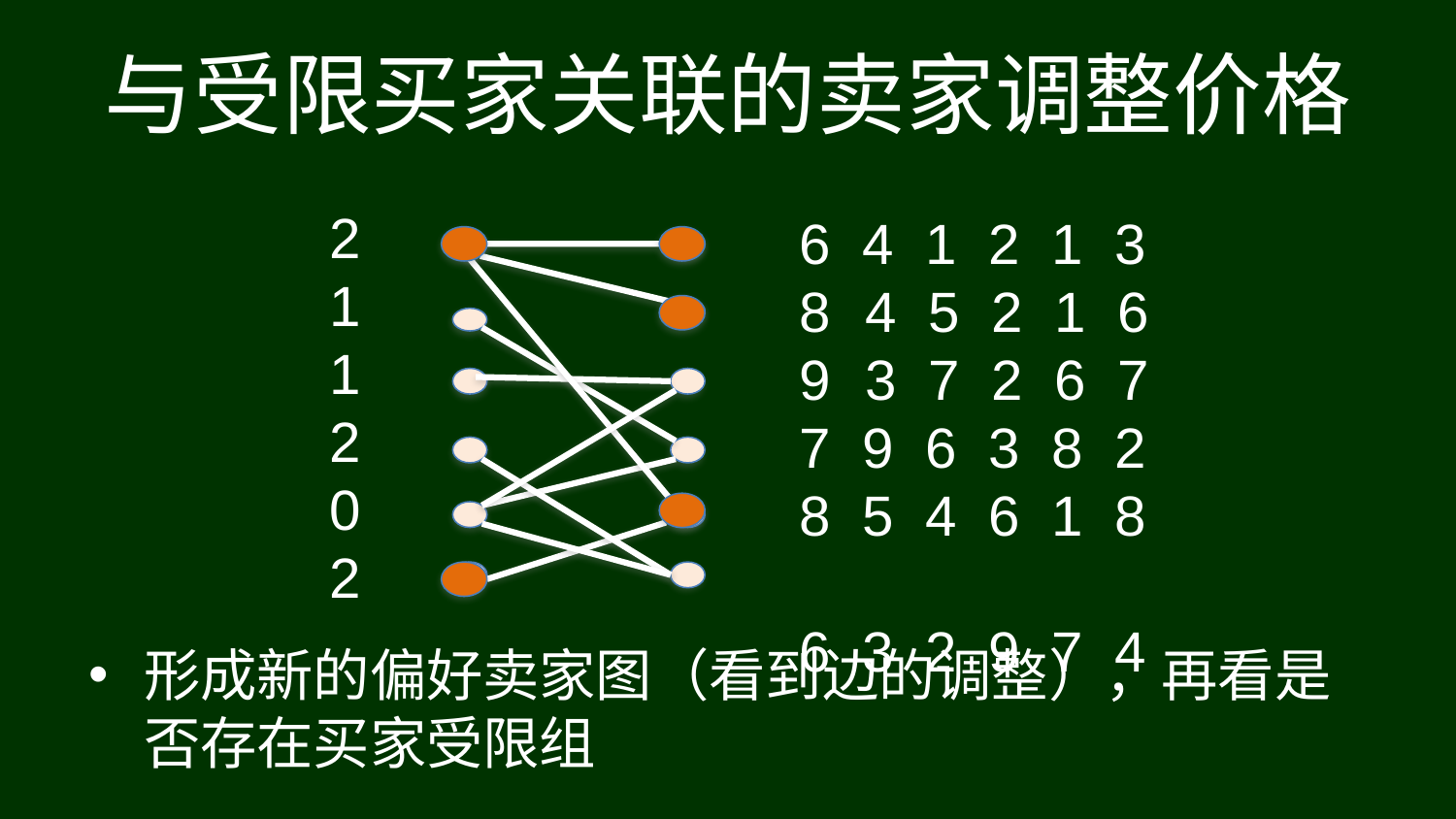

# 与受限买家关联的卖家调整价格
2
1
1
2
0
2
6  4  1  2  1  3
  4  5  2  1  6
  3  7  2  6  7
7  9  6  3  8  2
8  5  4  6  1  8
6  3  2  9  7  4

形成新的偏好卖家图（看到边的调整），再看是否存在买家受限组